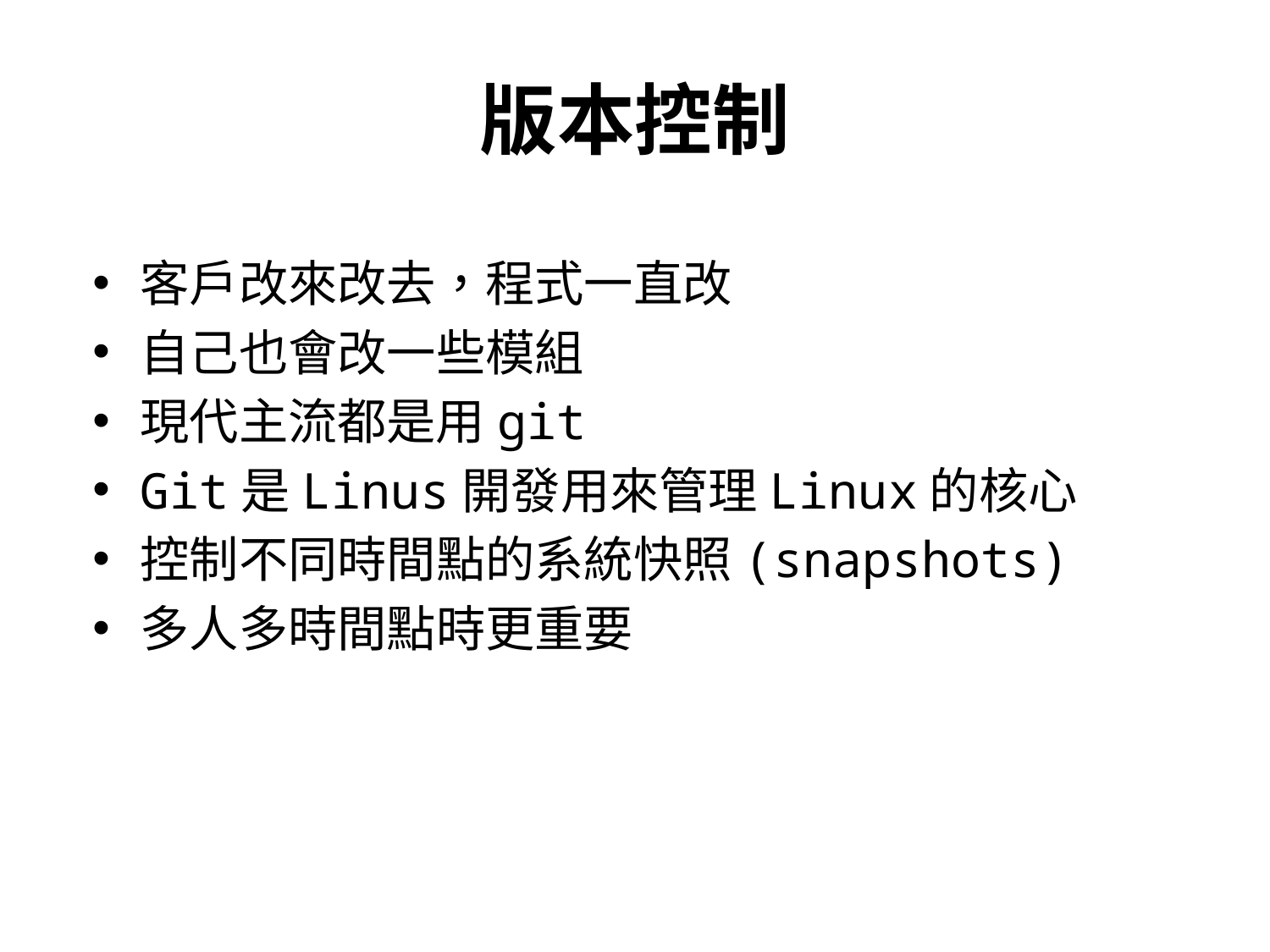

# 版本控制
客戶改來改去，程式一直改
自己也會改一些模組
現代主流都是用git
Git是Linus開發用來管理Linux的核心
控制不同時間點的系統快照(snapshots)
多人多時間點時更重要